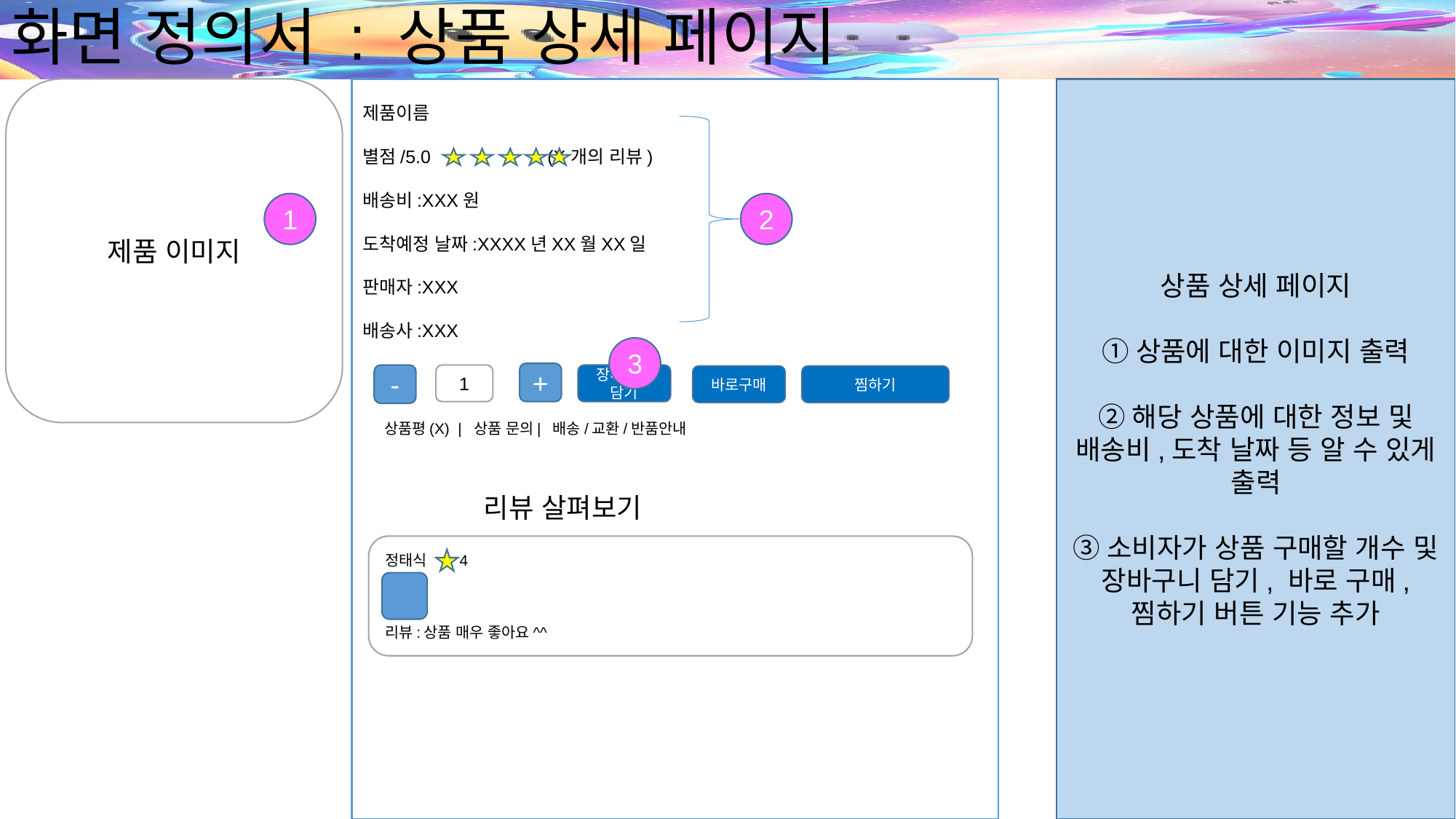

# 화면 정의서 : 상품 상세 페이지
제품 이미지
상품 상세 페이지

①상품에 대한 이미지 출력

②해당 상품에 대한 정보 및 배송비,도착 날짜 등 알 수 있게 출력

③소비자가 상품 구매할 개수 및 장바구니 담기, 바로 구매, 찜하기 버튼 기능 추가

제품이름

별점/5.0                       (X개의 리뷰)

배송비:XXX원

도착예정 날짜:XXXX년XX월XX일

판매자:XXX

배송사:XXX

  상품평(X)  |  상품 문의|  배송/교환/반품안내

               리뷰 살펴보기

2
1
3
+
장바구니담기
1
-
찜하기
바로구매
정태식       4

리뷰:상품 매우 좋아요^^